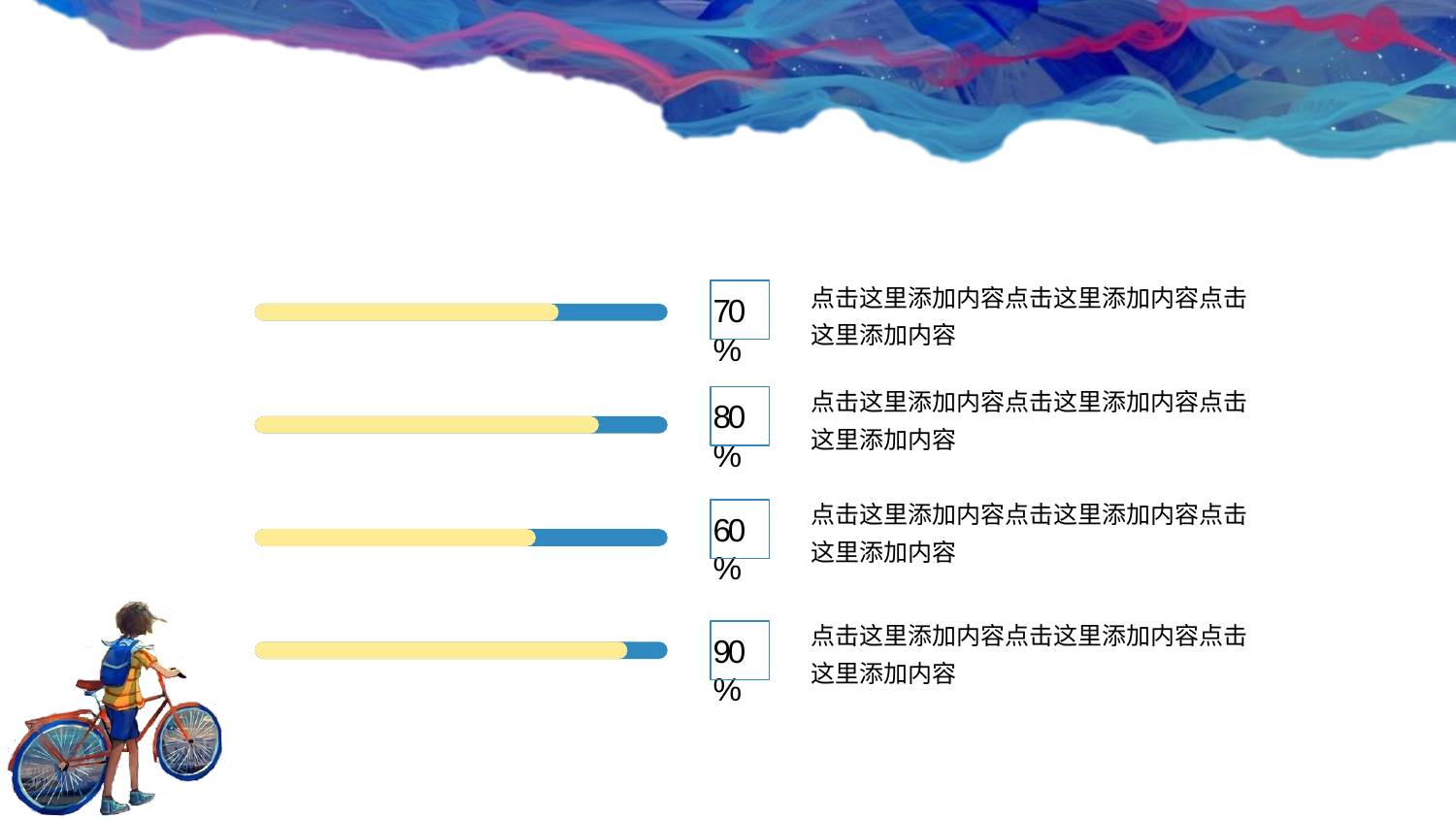

点击这里添加内容点击这里添加内容点击这里添加内容

70%

点击这里添加内容点击这里添加内容点击这里添加内容

80%

点击这里添加内容点击这里添加内容点击这里添加内容

60%

点击这里添加内容点击这里添加内容点击这里添加内容

90%